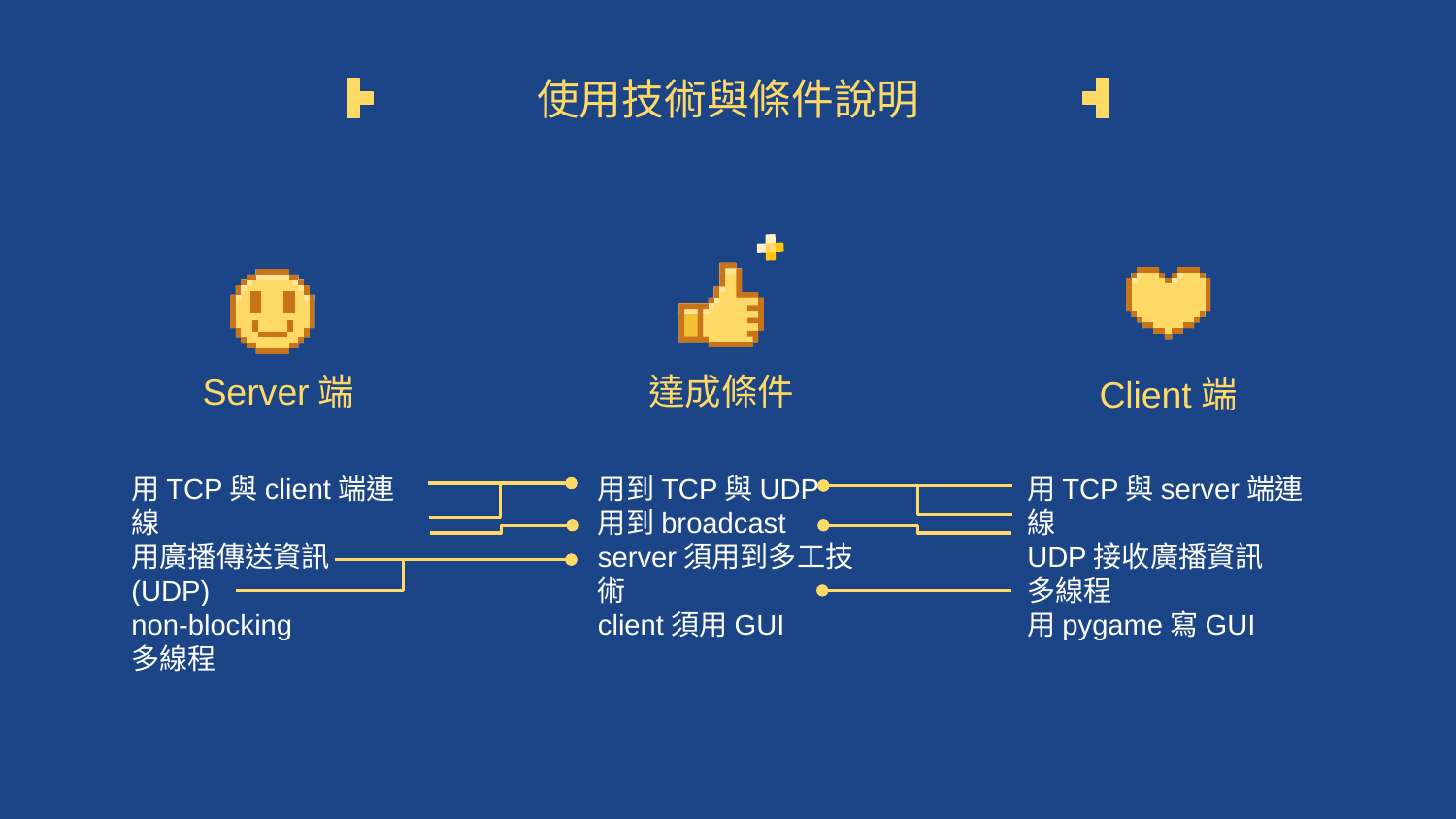

# 使用技術與條件說明

Server端
達成條件
Client端
用TCP與client端連線
用廣播傳送資訊(UDP)
non-blocking
多線程
用到TCP與UDP
用到broadcast
server須用到多工技術
client須用GUI
用TCP與server端連線
UDP接收廣播資訊
多線程
用pygame寫GUI